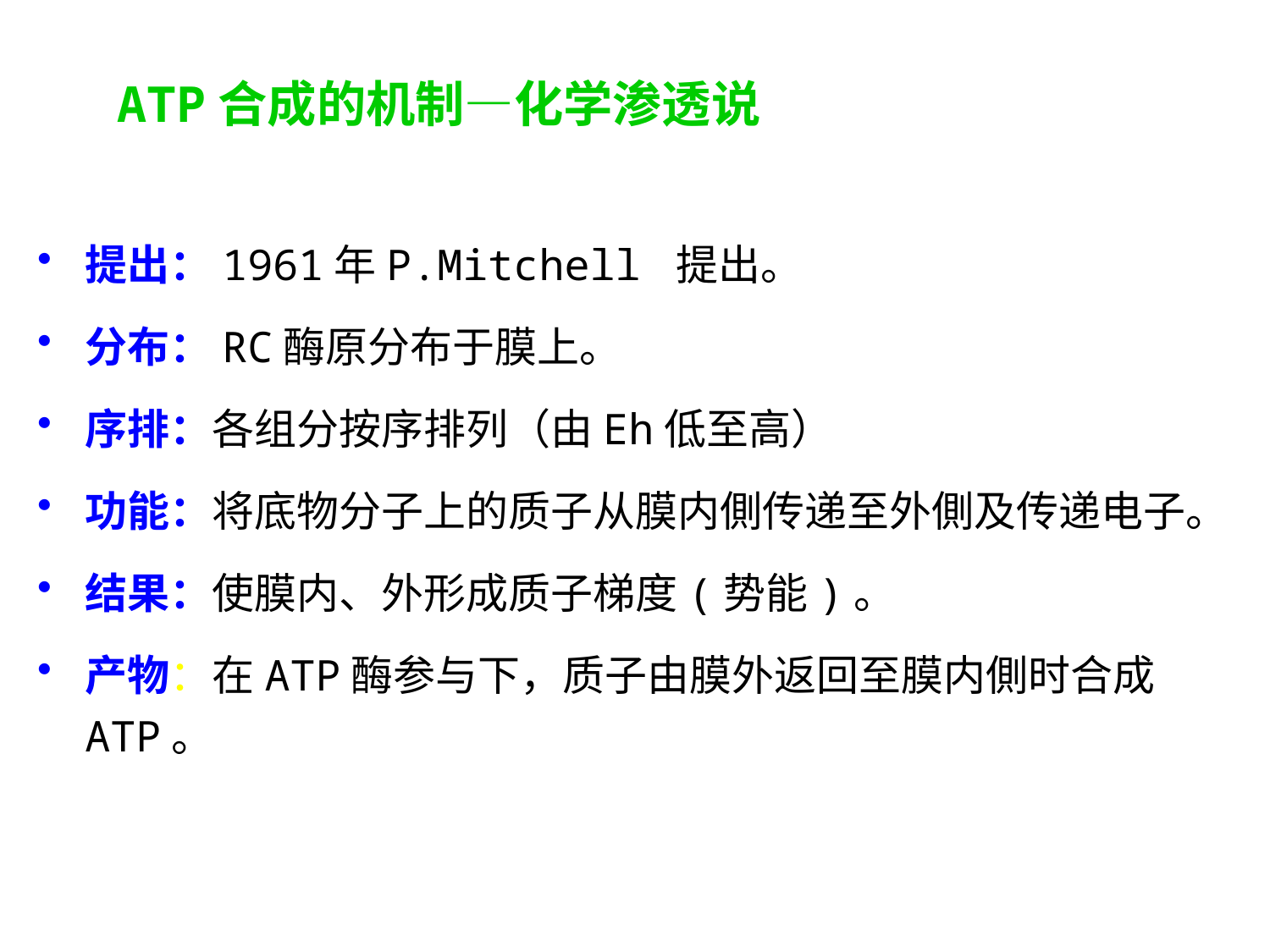

ATP合成的机制—化学渗透说
提出：1961年P.Mitchell 提出。
分布：RC酶原分布于膜上。
序排：各组分按序排列（由Eh低至高）
功能：将底物分子上的质子从膜内側传递至外側及传递电子。
结果：使膜内、外形成质子梯度(势能)。
产物：在ATP酶参与下，质子由膜外返回至膜内側时合成ATP。